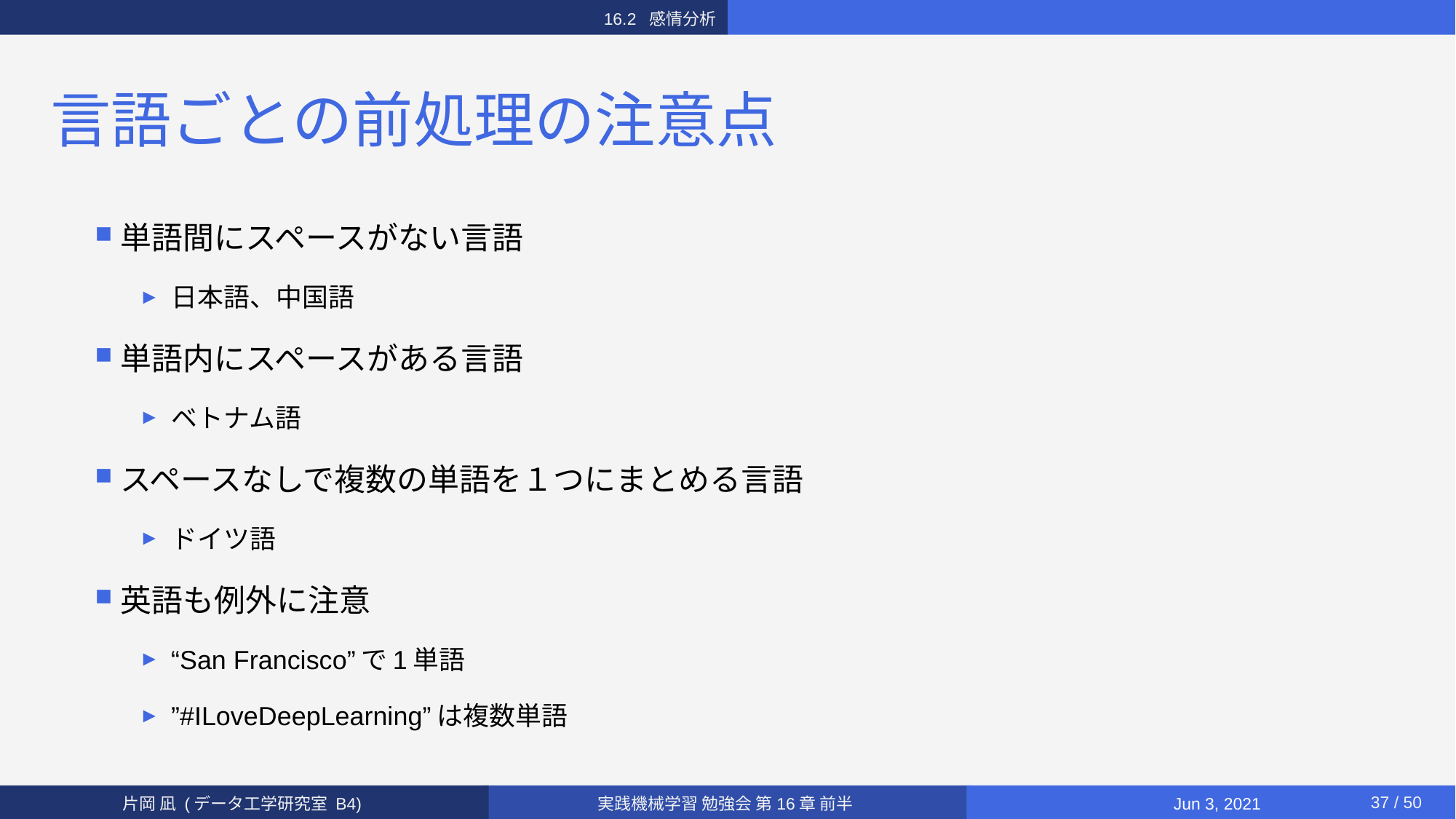

16.2  感情分析
# 言語ごとの前処理の注意点
単語間にスペースがない言語
日本語、中国語
単語内にスペースがある言語
ベトナム語
スペースなしで複数の単語を１つにまとめる言語
ドイツ語
英語も例外に注意
“San Francisco”で1単語
”#ILoveDeepLearning”は複数単語